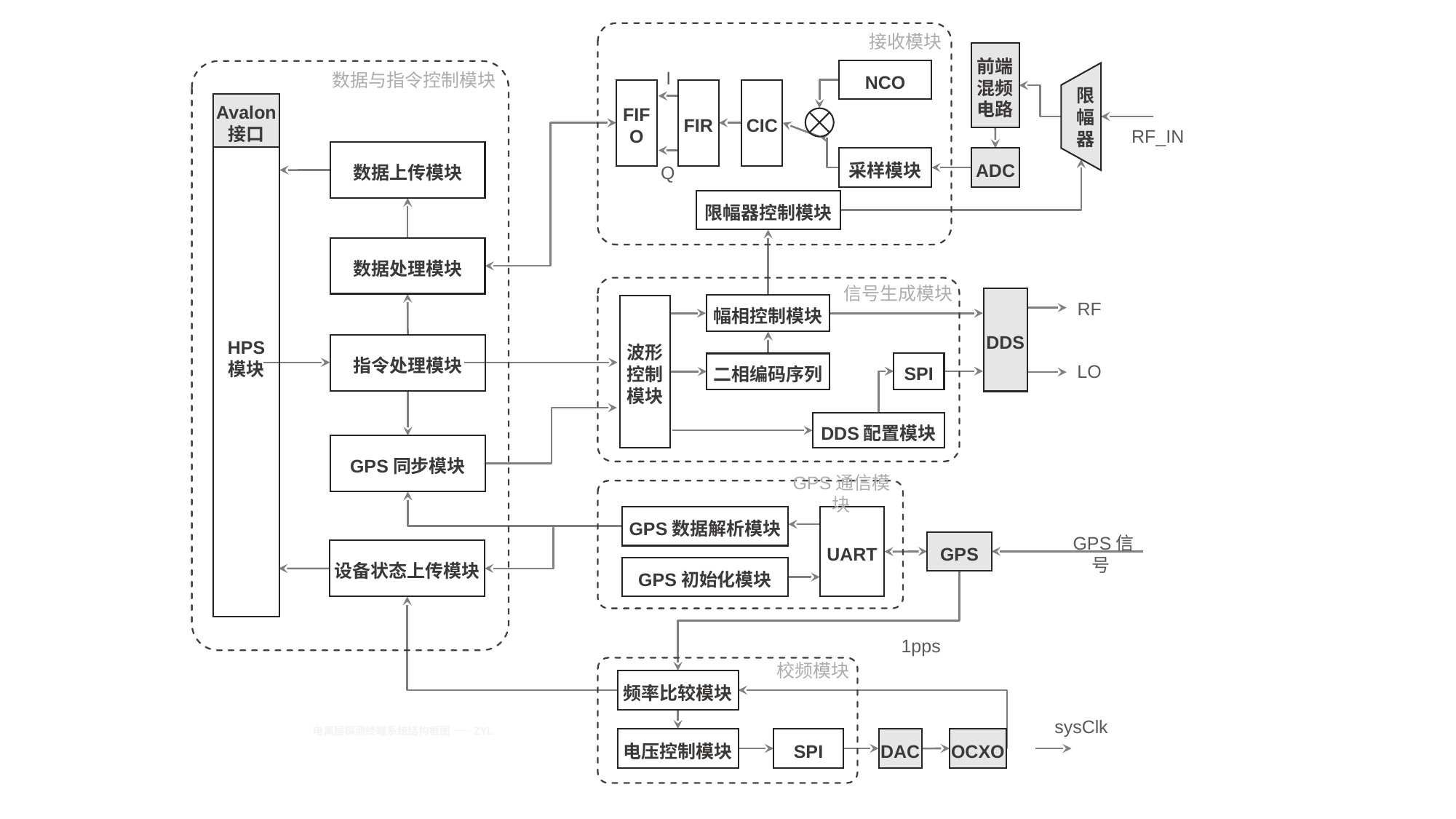

接收模块
前端
混频
电路
NCO
FIFO
FIR
CIC
Avalon
接口
HPS
模块
限幅器

数据上传模块
采样模块
ADC
限幅器控制模块
数据处理模块
DDS
幅相控制模块
波形控制模块
指令处理模块
SPI
二相编码序列
DDS配置模块
GPS同步模块
GPS数据解析模块
UART
GPS
设备状态上传模块
GPS初始化模块
频率比较模块
电压控制模块
SPI
DAC
OCXO
数据与指令控制模块
I
RF_IN
Q
信号生成模块
RF
LO

GPS通信模块
 GPS信号
1pps
校频模块
sysClk
电离层探测终端系统结构框图——ZYL